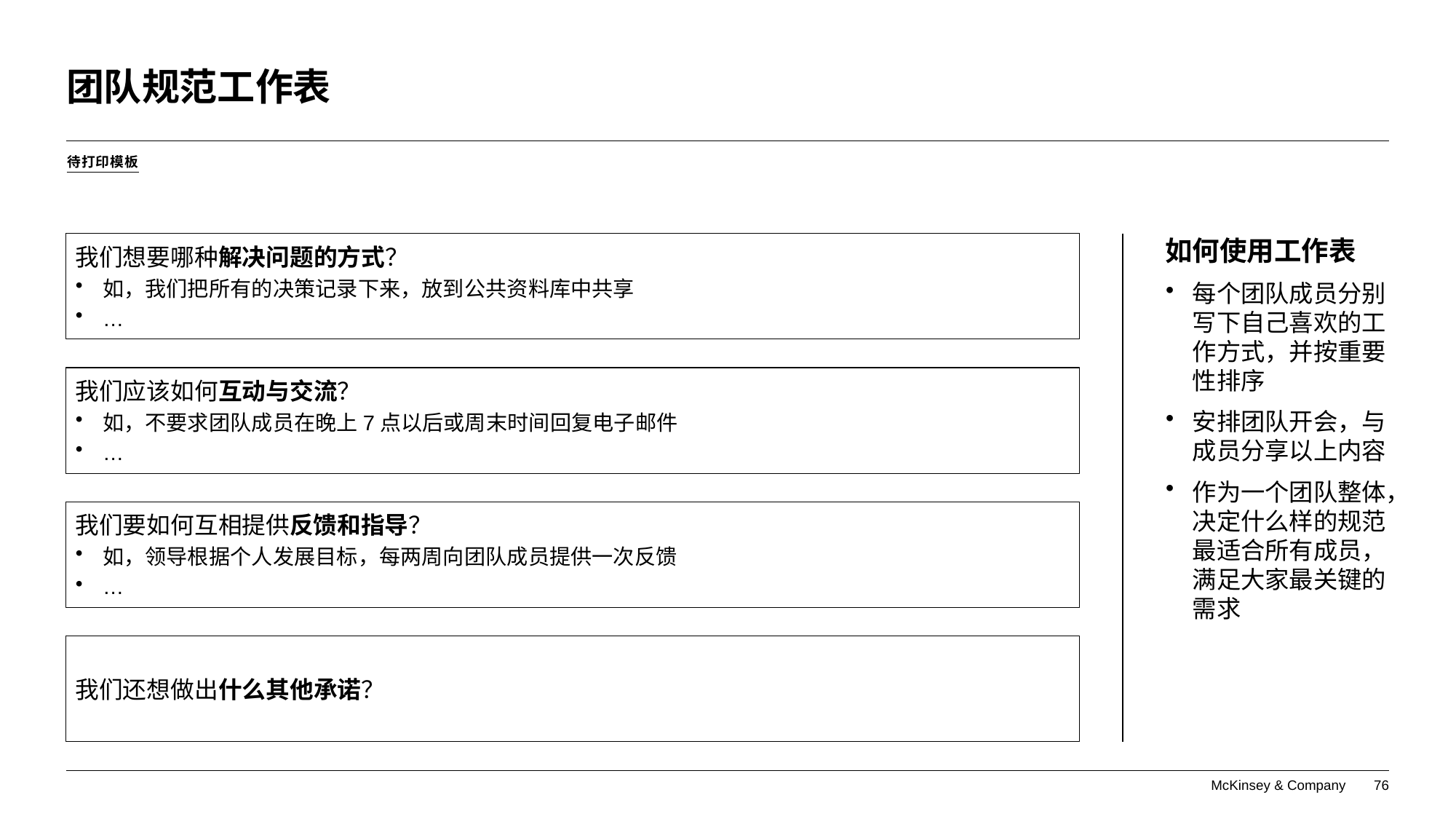

# 团队规范工作表

待打印模板
我们想要哪种解决问题的方式？
如，我们把所有的决策记录下来，放到公共资料库中共享
…
如何使用工作表
每个团队成员分别写下自己喜欢的工作方式，并按重要性排序
安排团队开会，与成员分享以上内容
作为一个团队整体，决定什么样的规范最适合所有成员，满足大家最关键的需求
我们应该如何互动与交流？
如，不要求团队成员在晚上7点以后或周末时间回复电子邮件
…
我们要如何互相提供反馈和指导？
如，领导根据个人发展目标，每两周向团队成员提供一次反馈
…
我们还想做出什么其他承诺？